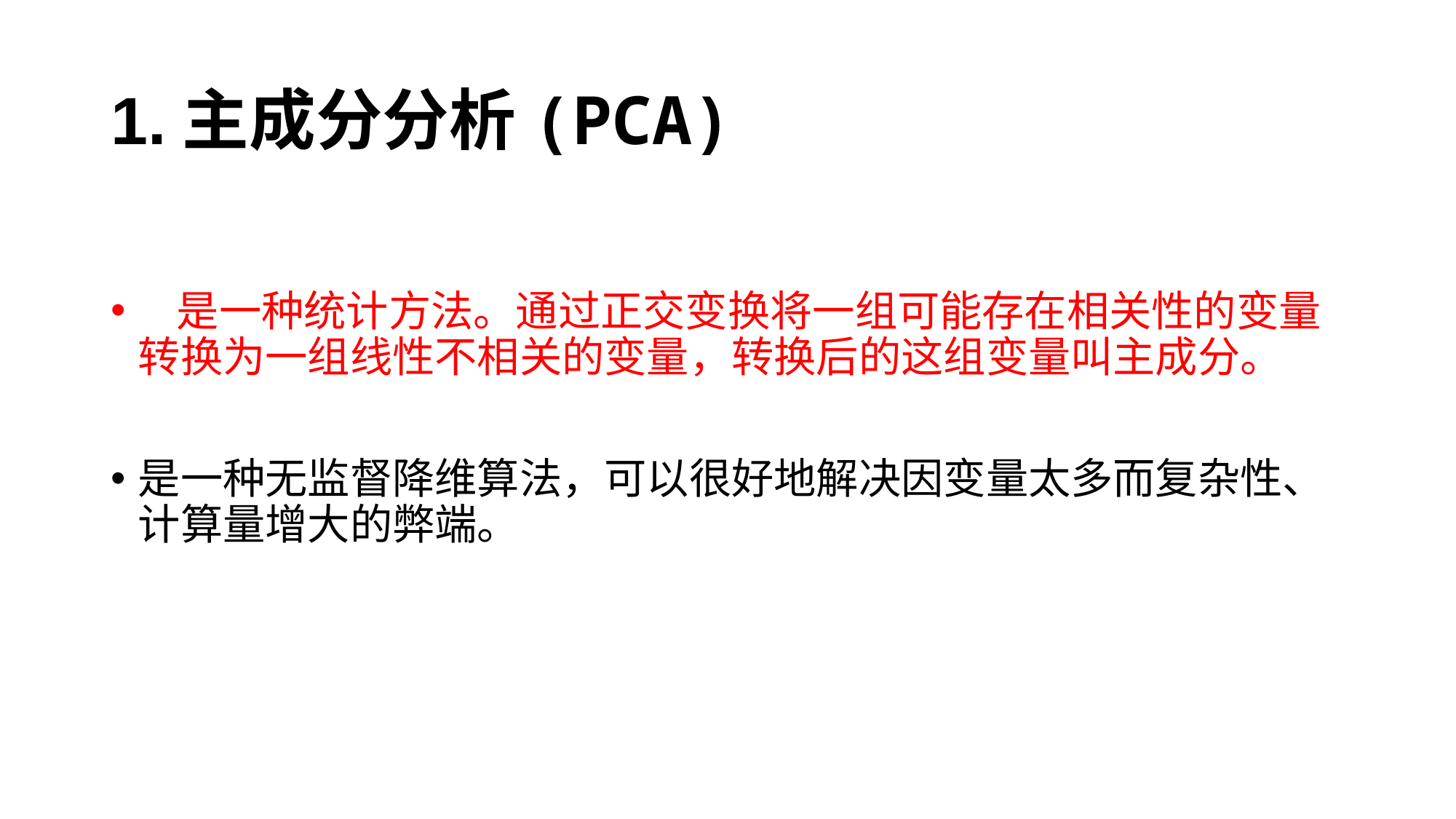

# 1.主成分分析(PCA)

   是一种统计方法。通过正交变换将一组可能存在相关性的变量转换为一组线性不相关的变量，转换后的这组变量叫主成分。

是一种无监督降维算法，可以很好地解决因变量太多而复杂性、计算量增大的弊端。